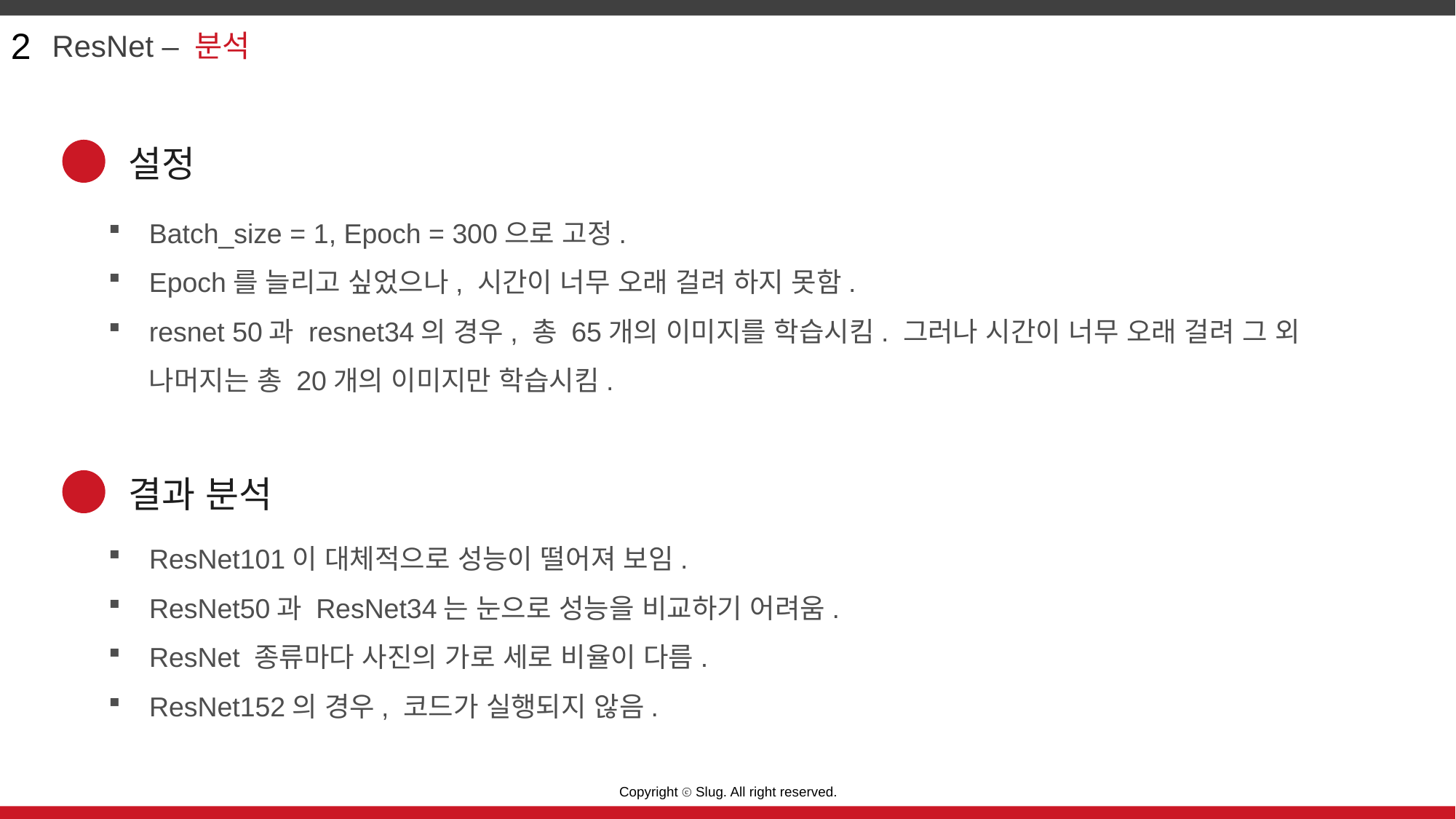

2
ResNet – 분석
설정

Batch_size = 1, Epoch = 300으로 고정.
Epoch를 늘리고 싶었으나, 시간이 너무 오래 걸려 하지 못함.
resnet 50과 resnet34의 경우, 총 65개의 이미지를 학습시킴. 그러나 시간이 너무 오래 걸려 그 외 나머지는 총 20개의 이미지만 학습시킴.
결과 분석

ResNet101이 대체적으로 성능이 떨어져 보임.
ResNet50과 ResNet34는 눈으로 성능을 비교하기 어려움.
ResNet 종류마다 사진의 가로 세로 비율이 다름.
ResNet152의 경우, 코드가 실행되지 않음.